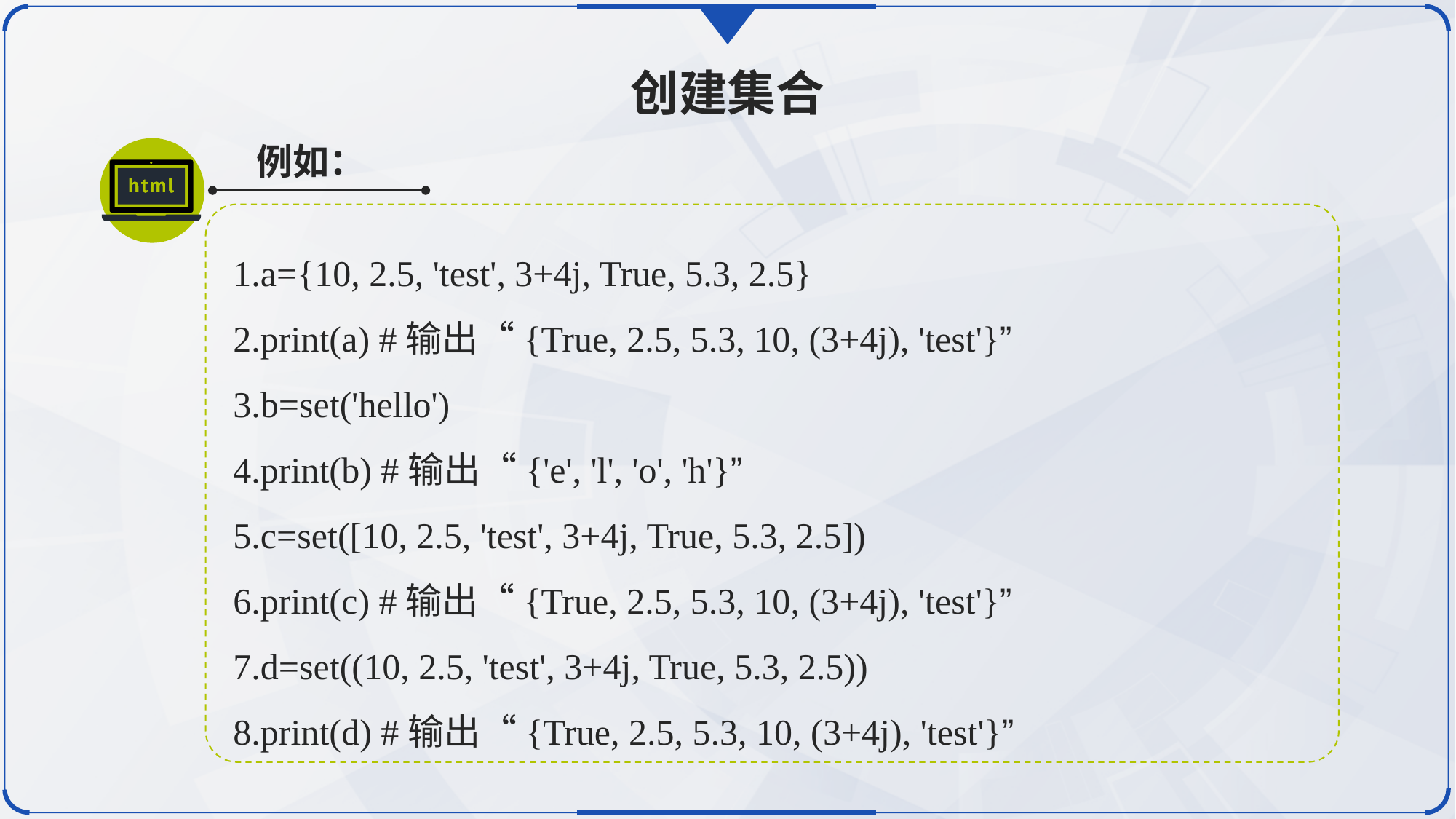

创建集合
例如：

1.a={10, 2.5, 'test', 3+4j, True, 5.3, 2.5}
2.print(a) #输出“{True, 2.5, 5.3, 10, (3+4j), 'test'}”
3.b=set('hello')
4.print(b) #输出“{'e', 'l', 'o', 'h'}”
5.c=set([10, 2.5, 'test', 3+4j, True, 5.3, 2.5])
6.print(c) #输出“{True, 2.5, 5.3, 10, (3+4j), 'test'}”
7.d=set((10, 2.5, 'test', 3+4j, True, 5.3, 2.5))
8.print(d) #输出“{True, 2.5, 5.3, 10, (3+4j), 'test'}”